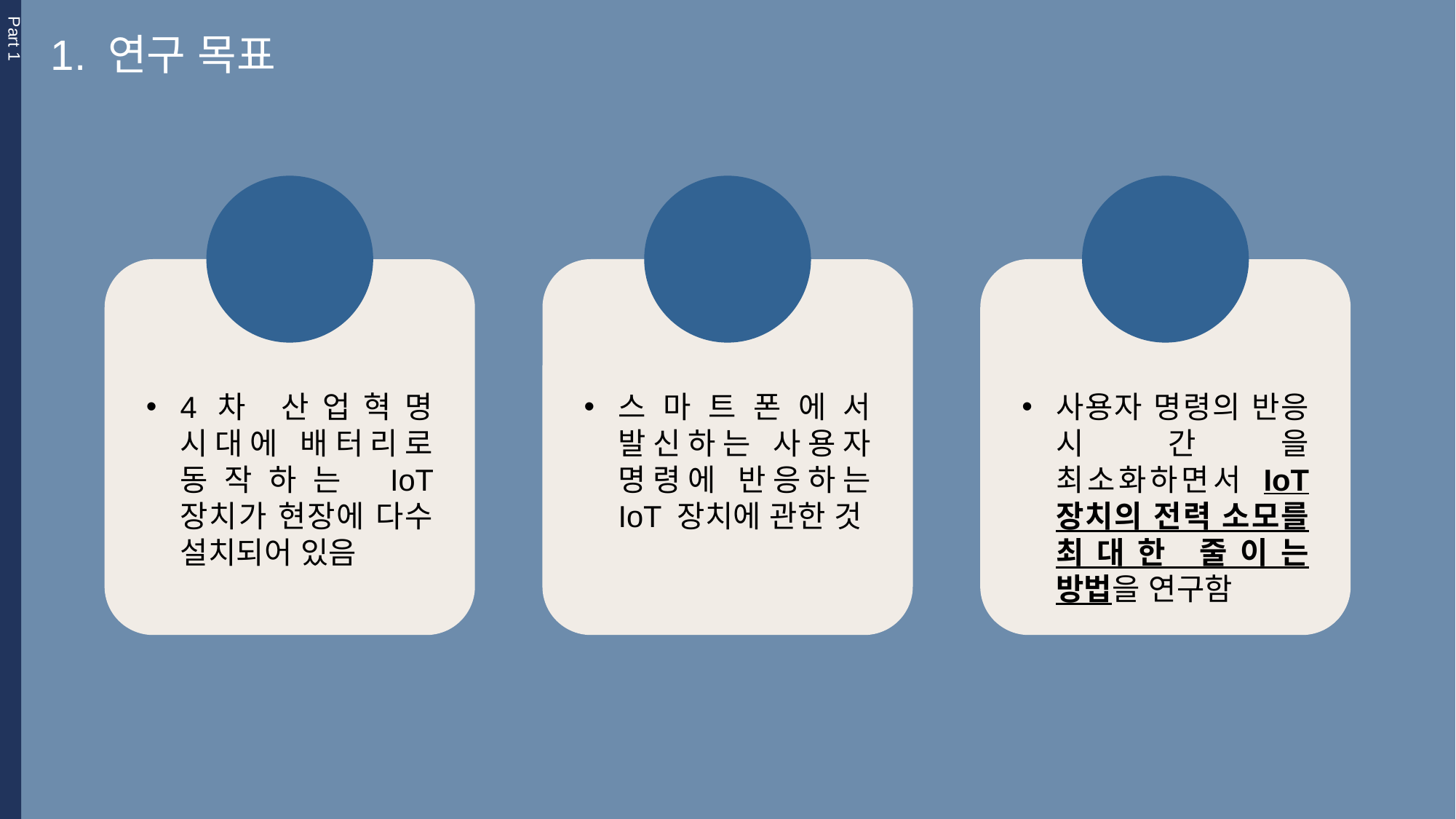

Part 1
1. 연구 목표

4차 산업혁명 시대에 배터리로 동작하는 IoT 장치가 현장에 다수 설치되어 있음
스마트폰에서 발신하는 사용자 명령에 반응하는 IoT 장치에 관한 것
사용자 명령의 반응 시간을 최소화하면서 IoT 장치의 전력 소모를 최대한 줄이는 방법을 연구함